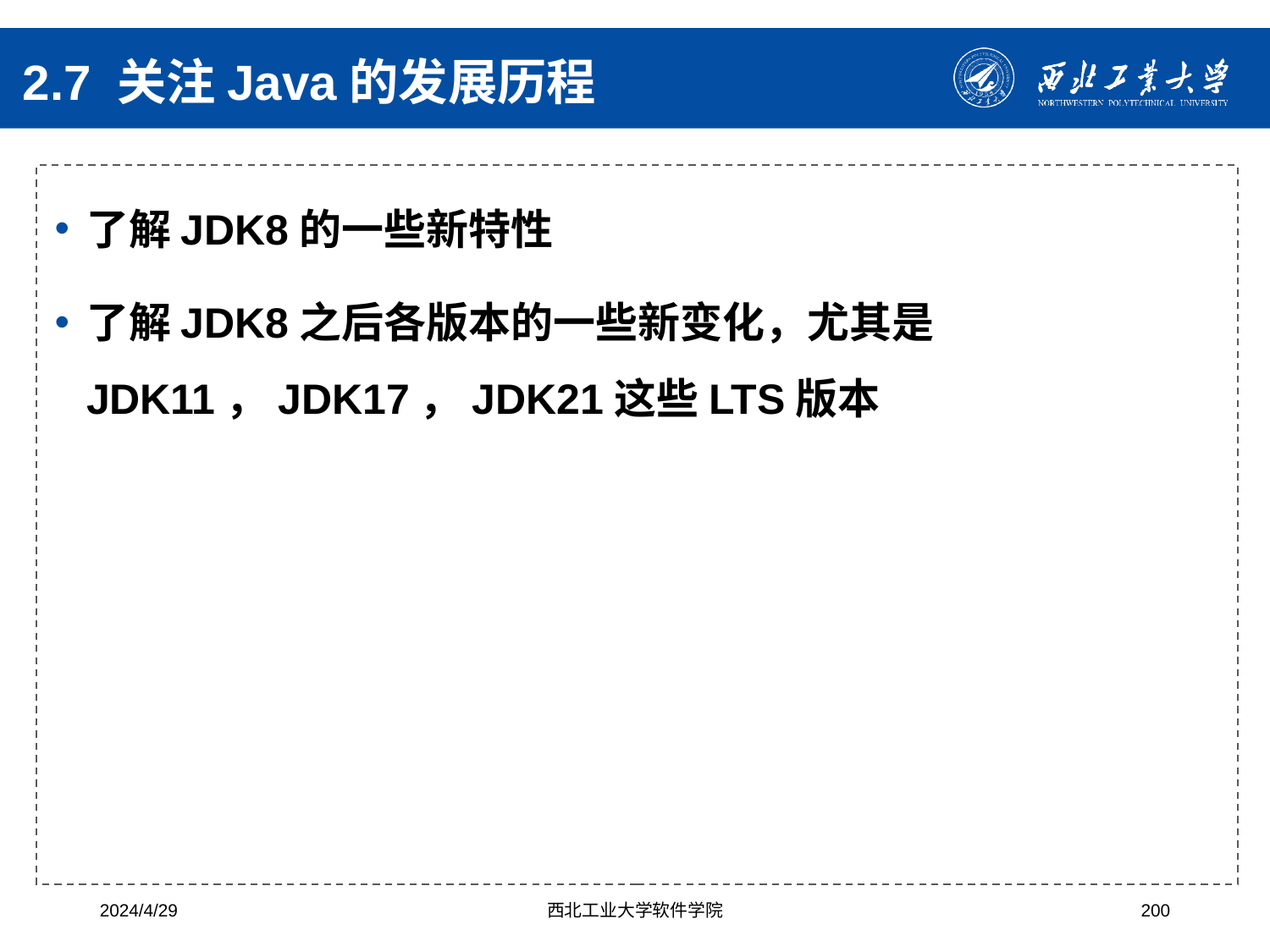

# 2.7 关注Java的发展历程
了解JDK8的一些新特性
了解JDK8之后各版本的一些新变化，尤其是JDK11，JDK17，JDK21这些LTS版本
2024/4/29
西北工业大学软件学院
200